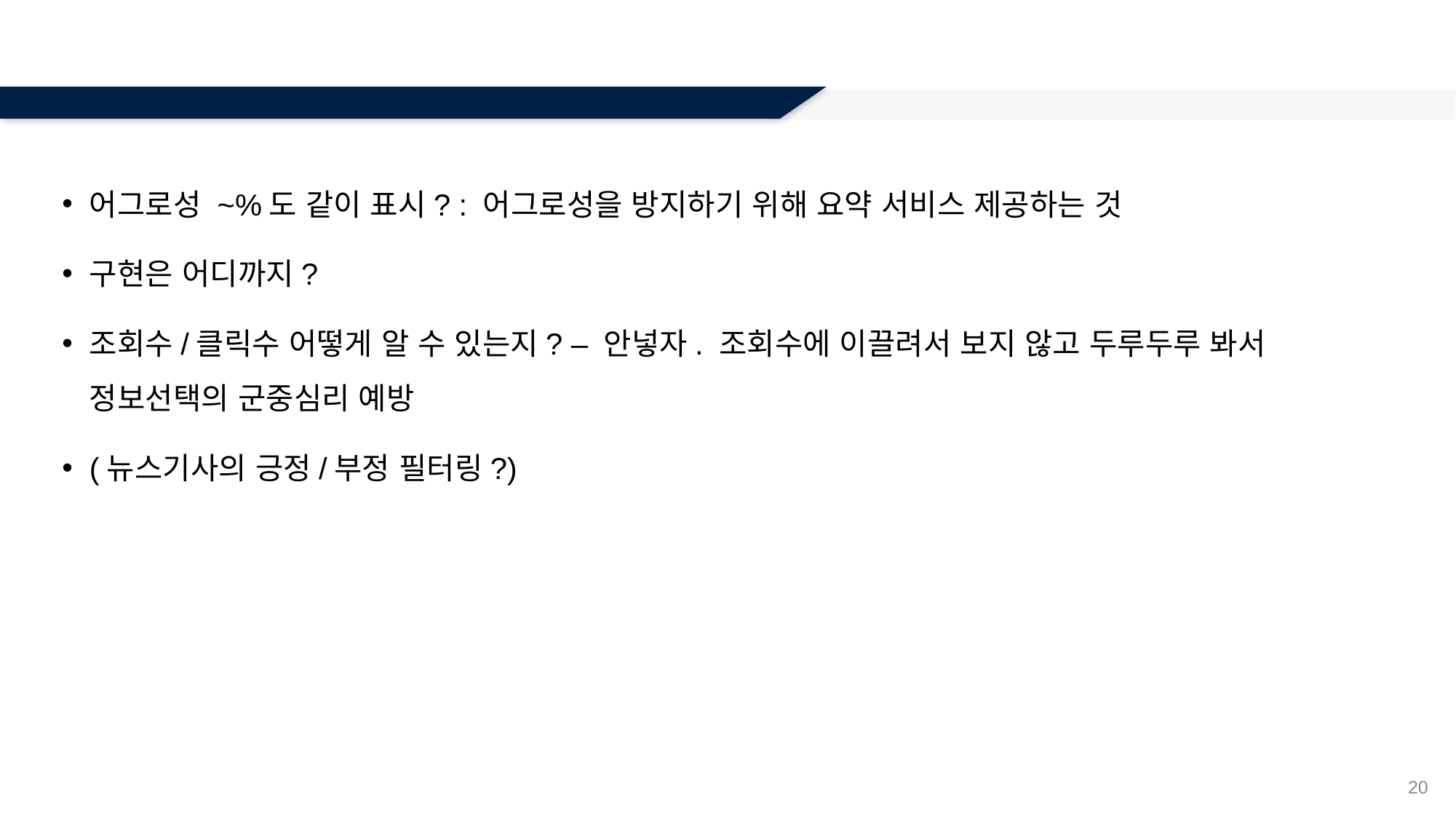

#
어그로성 ~%도 같이 표시? : 어그로성을 방지하기 위해 요약 서비스 제공하는 것
구현은 어디까지?
조회수/클릭수 어떻게 알 수 있는지? – 안넣자. 조회수에 이끌려서 보지 않고 두루두루 봐서 정보선택의 군중심리 예방
(뉴스기사의 긍정/부정 필터링?)

20